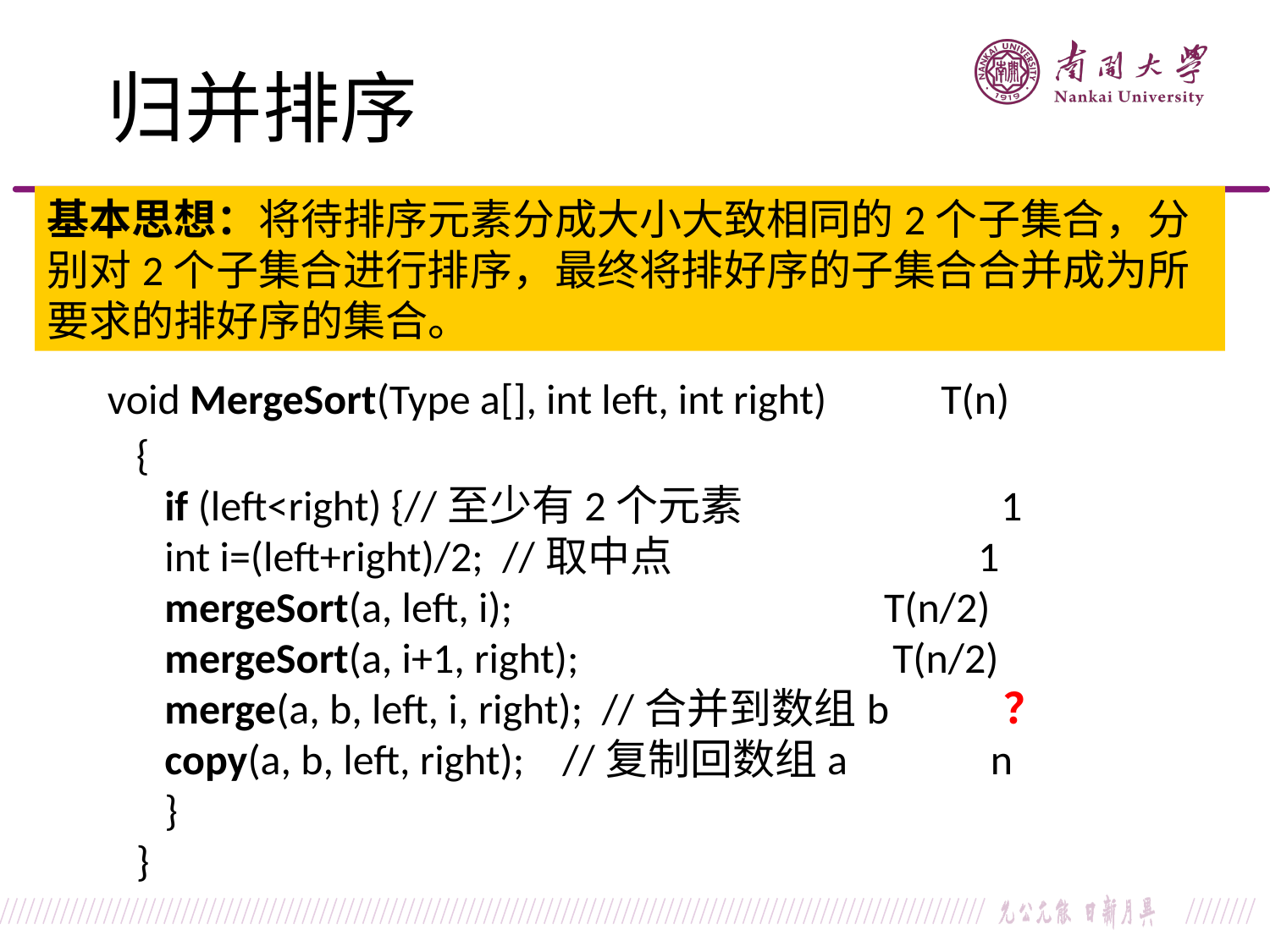

归并排序
基本思想：将待排序元素分成大小大致相同的2个子集合，分别对2个子集合进行排序，最终将排好序的子集合合并成为所要求的排好序的集合。
void MergeSort(Type a[], int left, int right)            T(n)
   {
      if (left<right) {//至少有2个元素                          1
      int i=(left+right)/2;  //取中点                               1
      mergeSort(a, left, i);                                       T(n/2)
      mergeSort(a, i+1, right);                                 T(n/2)
      merge(a, b, left, i, right);  //合并到数组b           ？
      copy(a, b, left, right);    //复制回数组a               n
      }
   }